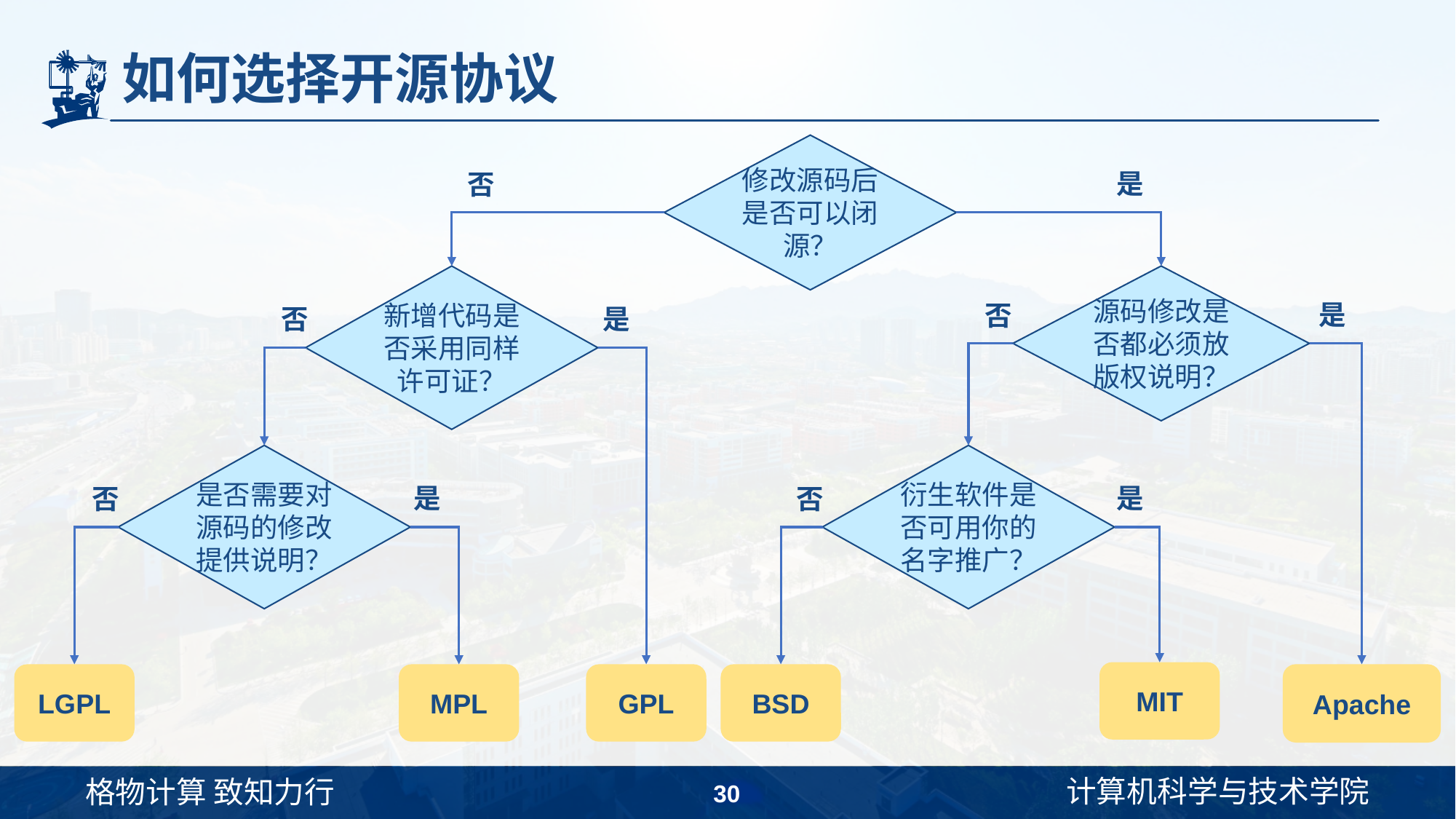

# 如何选择开源协议
修改源码后是否可以闭源？
是
否
新增代码是否采用同样许可证？
源码修改是否都必须放版权说明？
是
否
否
是
是否需要对源码的修改提供说明？
衍生软件是否可用你的名字推广？
是
是
否
否
MIT
LGPL
MPL
GPL
BSD
Apache
30